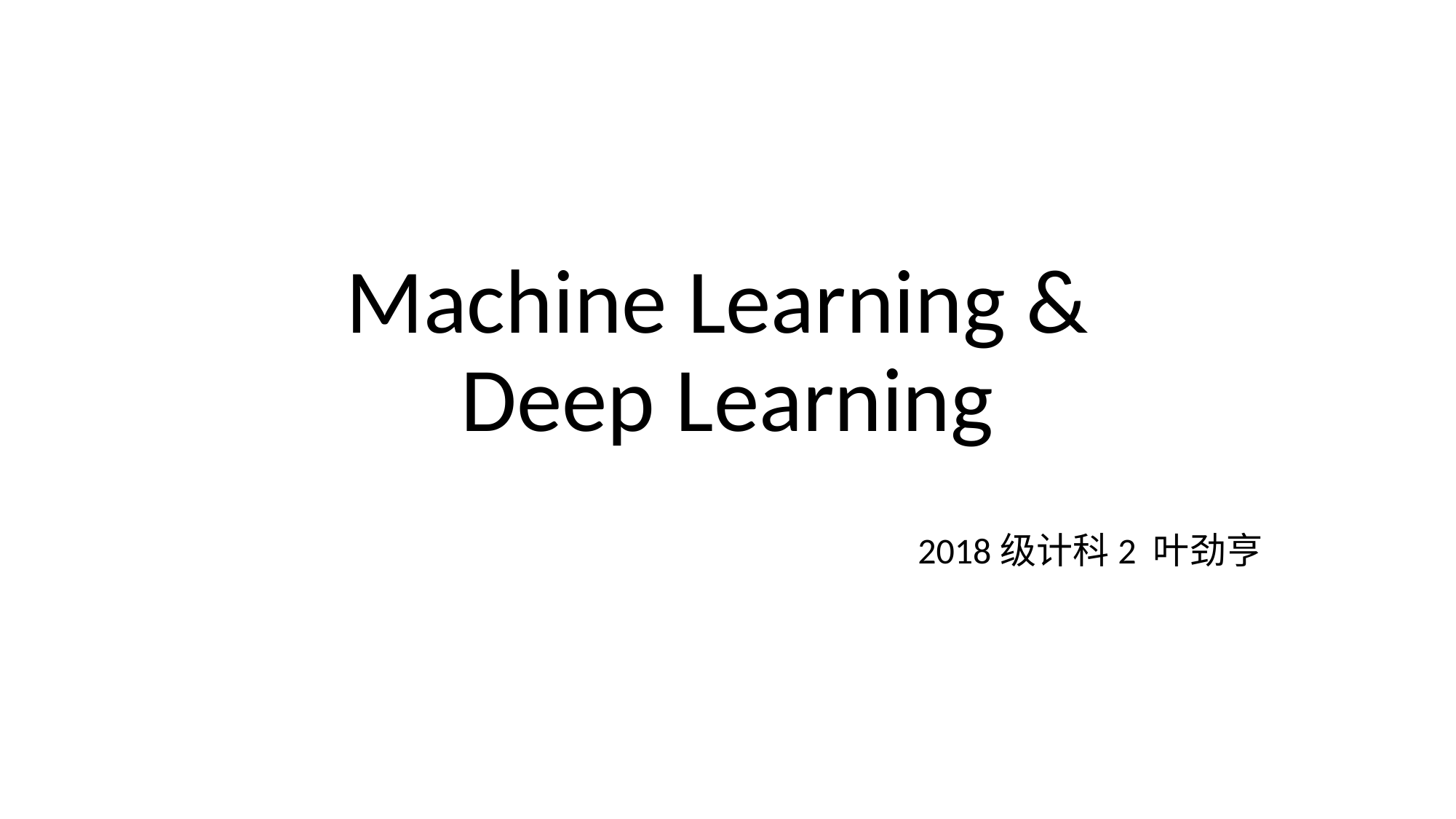

# Machine Learning & Deep Learning

2018级计科2 叶劲亨